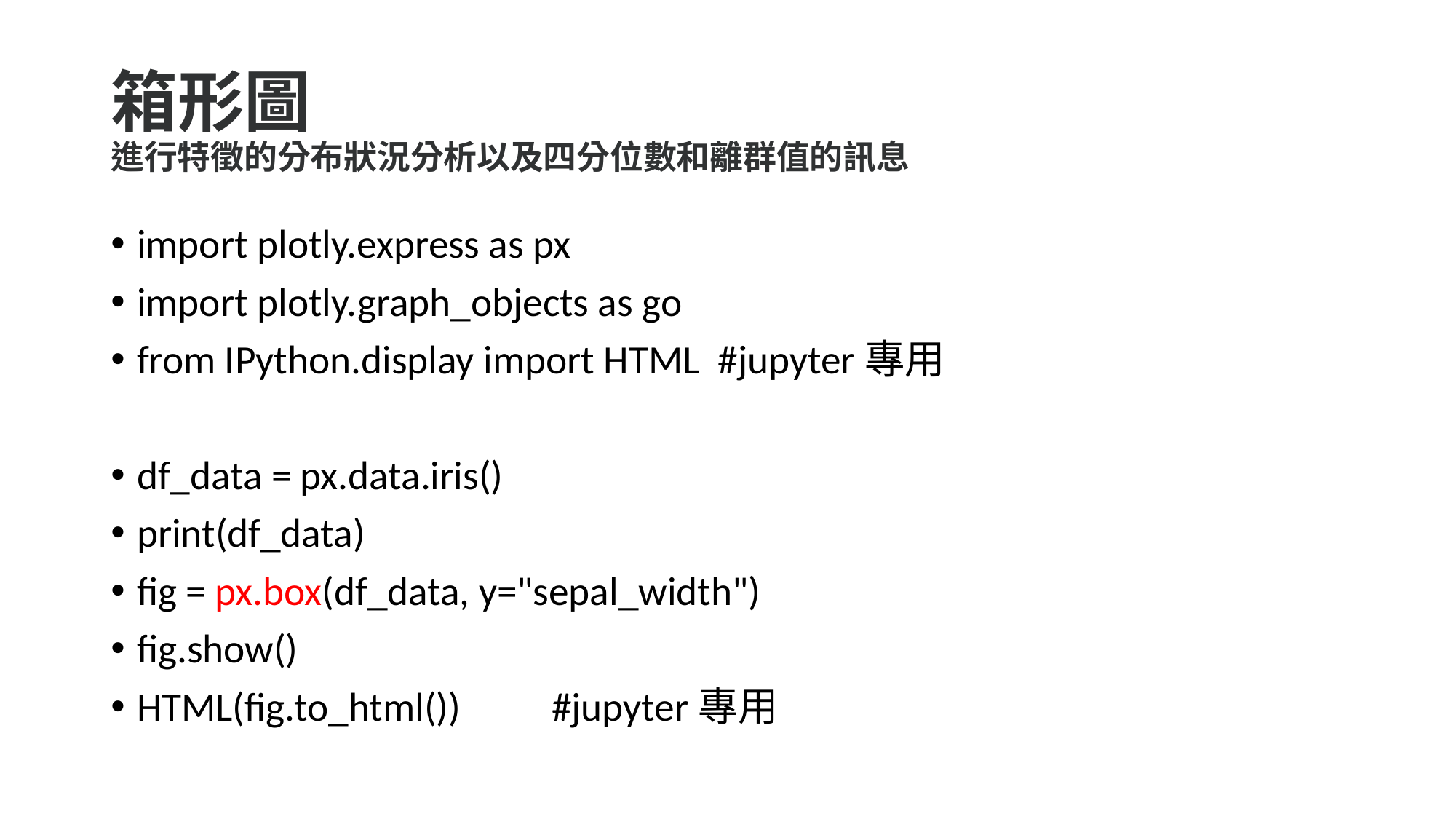

# 箱形圖 進行特徵的分布狀況分析以及四分位數和離群值的訊息
import plotly.express as px
import plotly.graph_objects as go
from IPython.display import HTML  #jupyter專用

df_data = px.data.iris()
print(df_data)
fig = px.box(df_data, y="sepal_width")
fig.show()
HTML(fig.to_html())	#jupyter專用